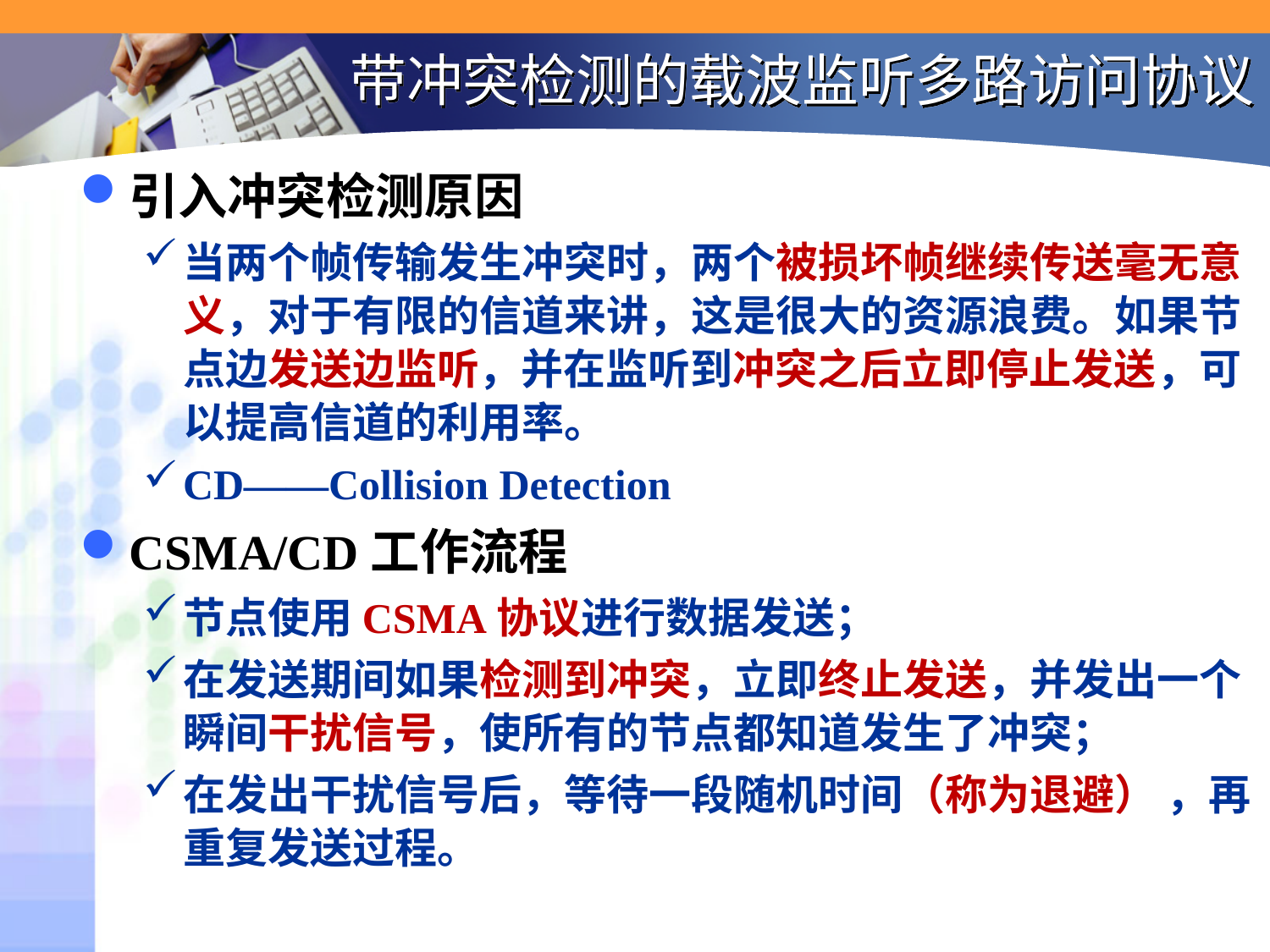

# 带冲突检测的载波监听多路访问协议
引入冲突检测原因
当两个帧传输发生冲突时，两个被损坏帧继续传送毫无意义，对于有限的信道来讲，这是很大的资源浪费。如果节点边发送边监听，并在监听到冲突之后立即停止发送，可以提高信道的利用率。
CD——Collision Detection
CSMA/CD工作流程
节点使用CSMA协议进行数据发送；
在发送期间如果检测到冲突，立即终止发送，并发出一个瞬间干扰信号，使所有的节点都知道发生了冲突；
在发出干扰信号后，等待一段随机时间（称为退避） ，再重复发送过程。